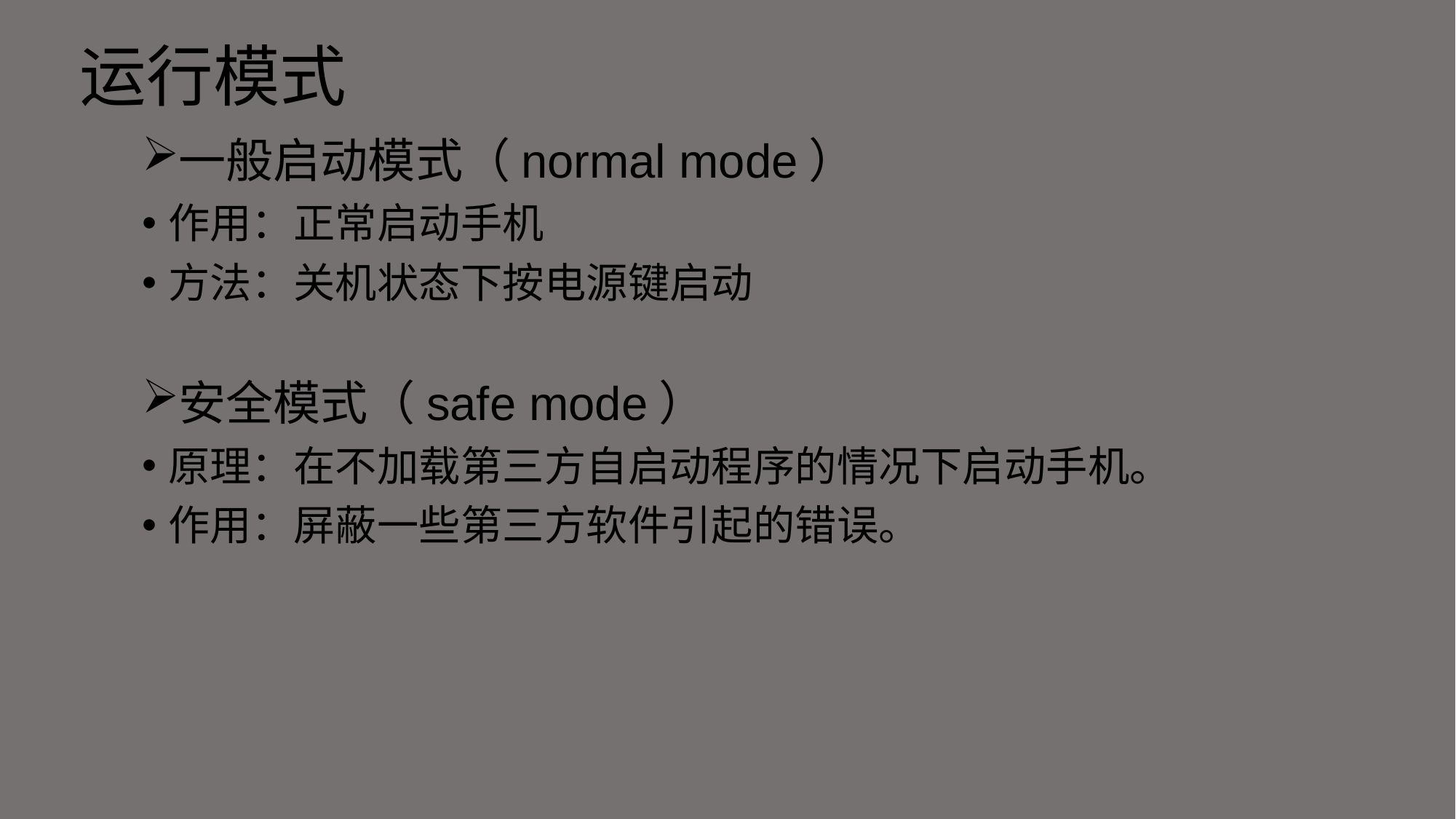

# 运行模式
一般启动模式（normal mode）
作用：正常启动手机
方法：关机状态下按电源键启动

安全模式（safe mode）
原理：在不加载第三方自启动程序的情况下启动手机。
作用：屏蔽一些第三方软件引起的错误。